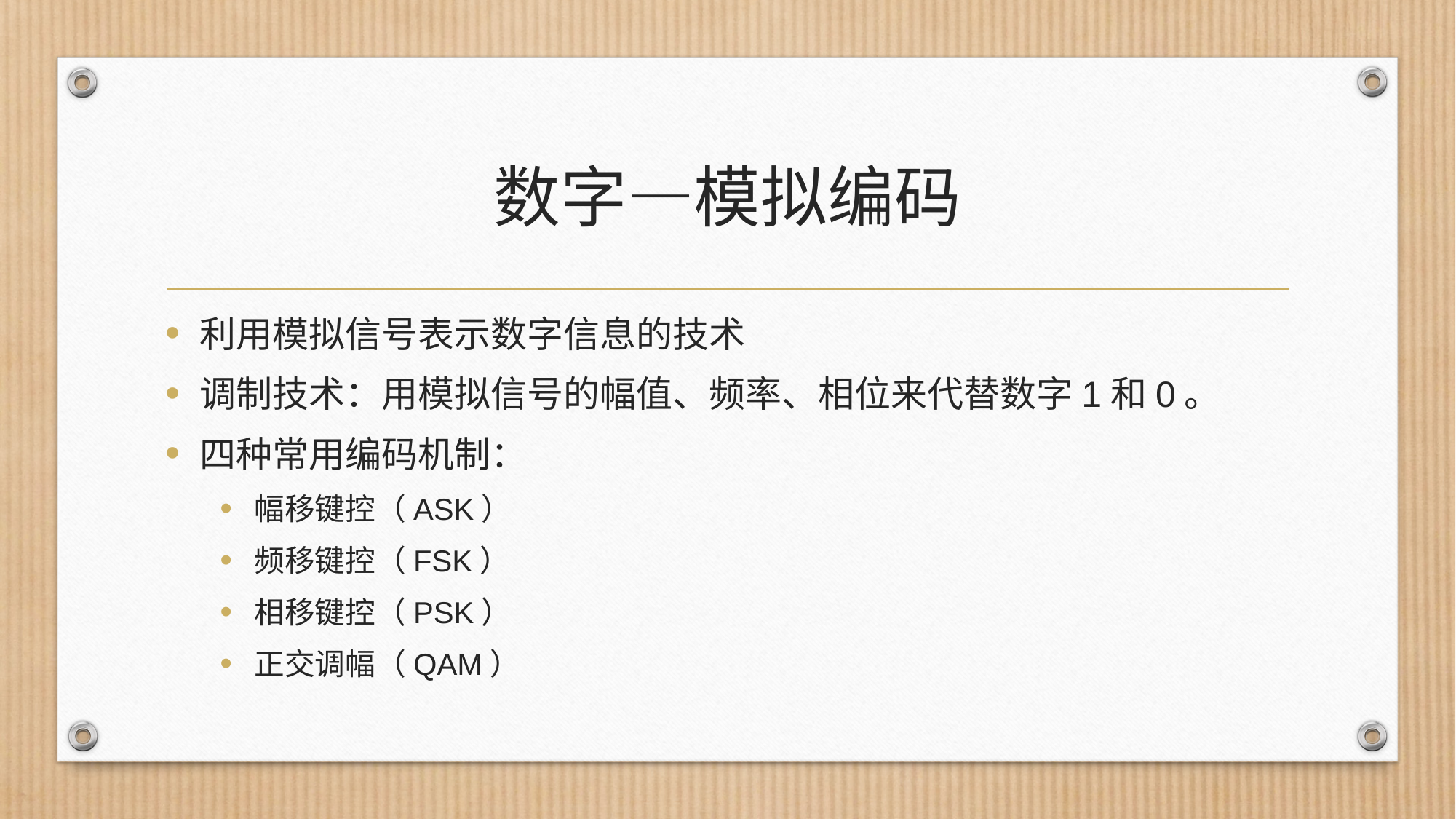

# 数字—模拟编码
利用模拟信号表示数字信息的技术
调制技术：用模拟信号的幅值、频率、相位来代替数字1和0。
四种常用编码机制：
幅移键控（ASK）
频移键控（FSK）
相移键控（PSK）
正交调幅（QAM）